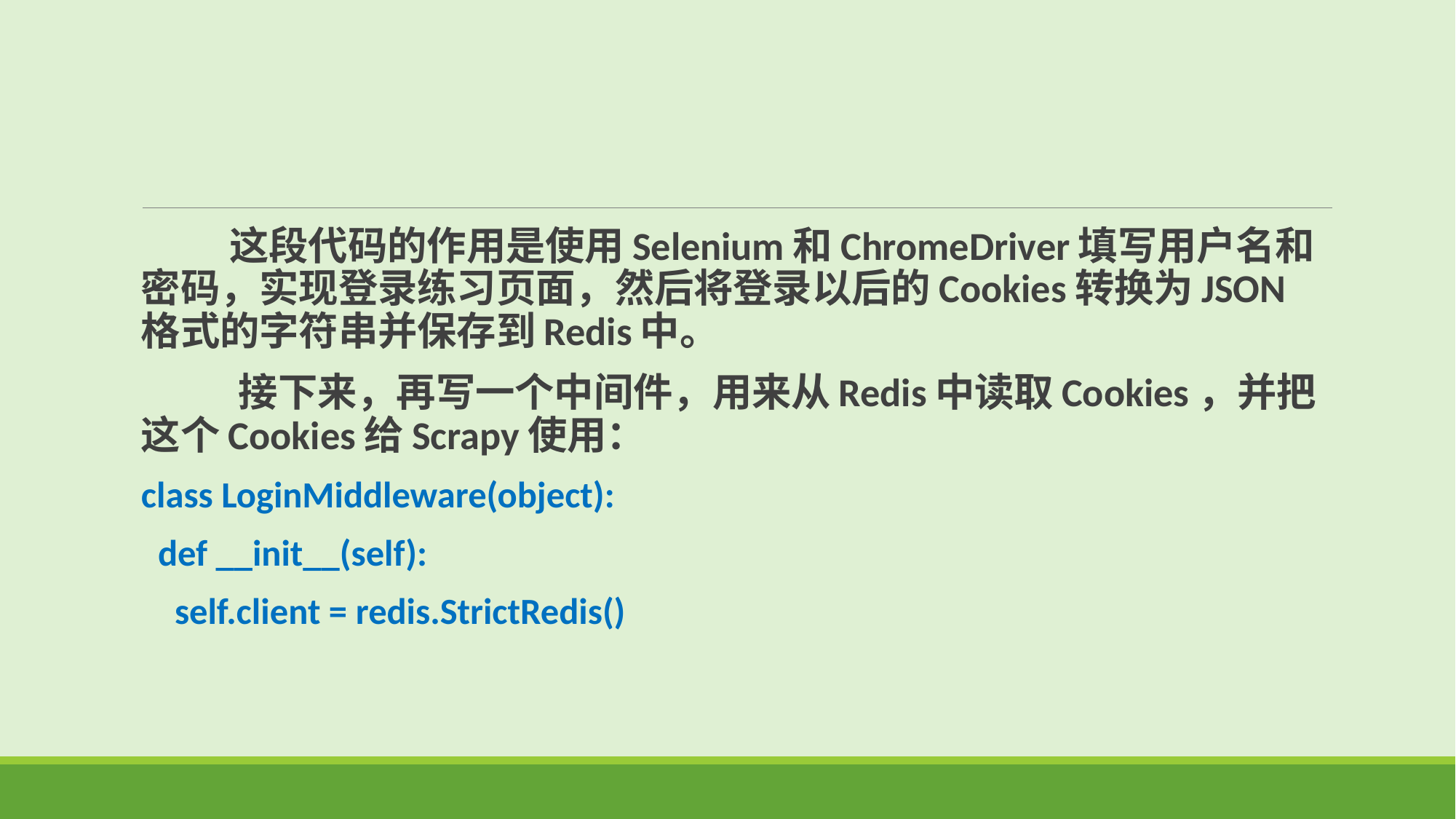

这段代码的作用是使用Selenium和ChromeDriver填写用户名和密码，实现登录练习页面，然后将登录以后的Cookies转换为JSON格式的字符串并保存到Redis中。
          接下来，再写一个中间件，用来从Redis中读取Cookies，并把这个Cookies给Scrapy使用：
class LoginMiddleware(object):
  def __init__(self):
    self.client = redis.StrictRedis()